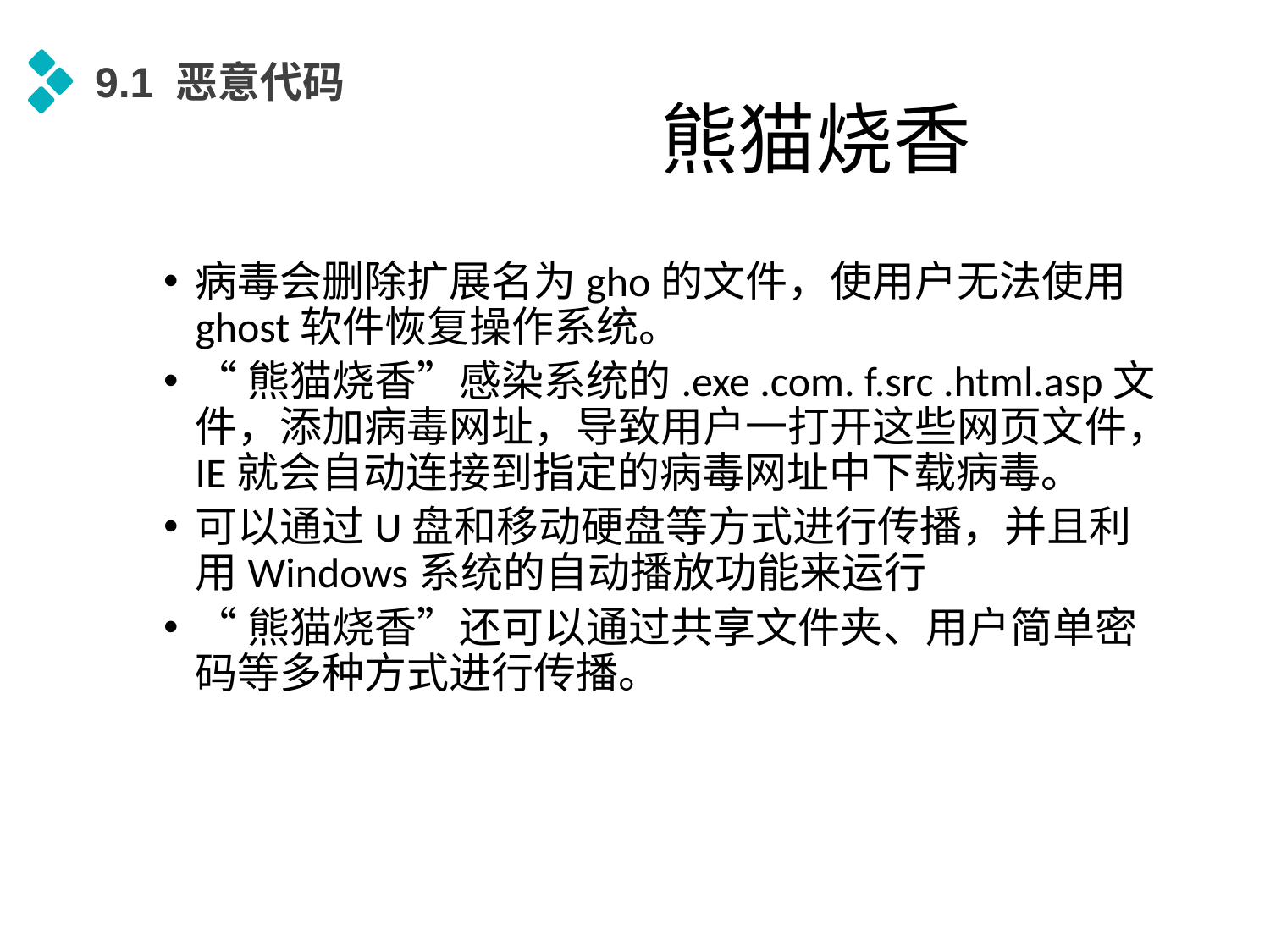

9.1 恶意代码

# 熊猫烧香
病毒会删除扩展名为gho的文件，使用户无法使用ghost软件恢复操作系统。
“熊猫烧香”感染系统的.exe .com. f.src .html.asp文件，添加病毒网址，导致用户一打开这些网页文件，IE就会自动连接到指定的病毒网址中下载病毒。
可以通过U盘和移动硬盘等方式进行传播，并且利用Windows系统的自动播放功能来运行
“熊猫烧香”还可以通过共享文件夹、用户简单密码等多种方式进行传播。